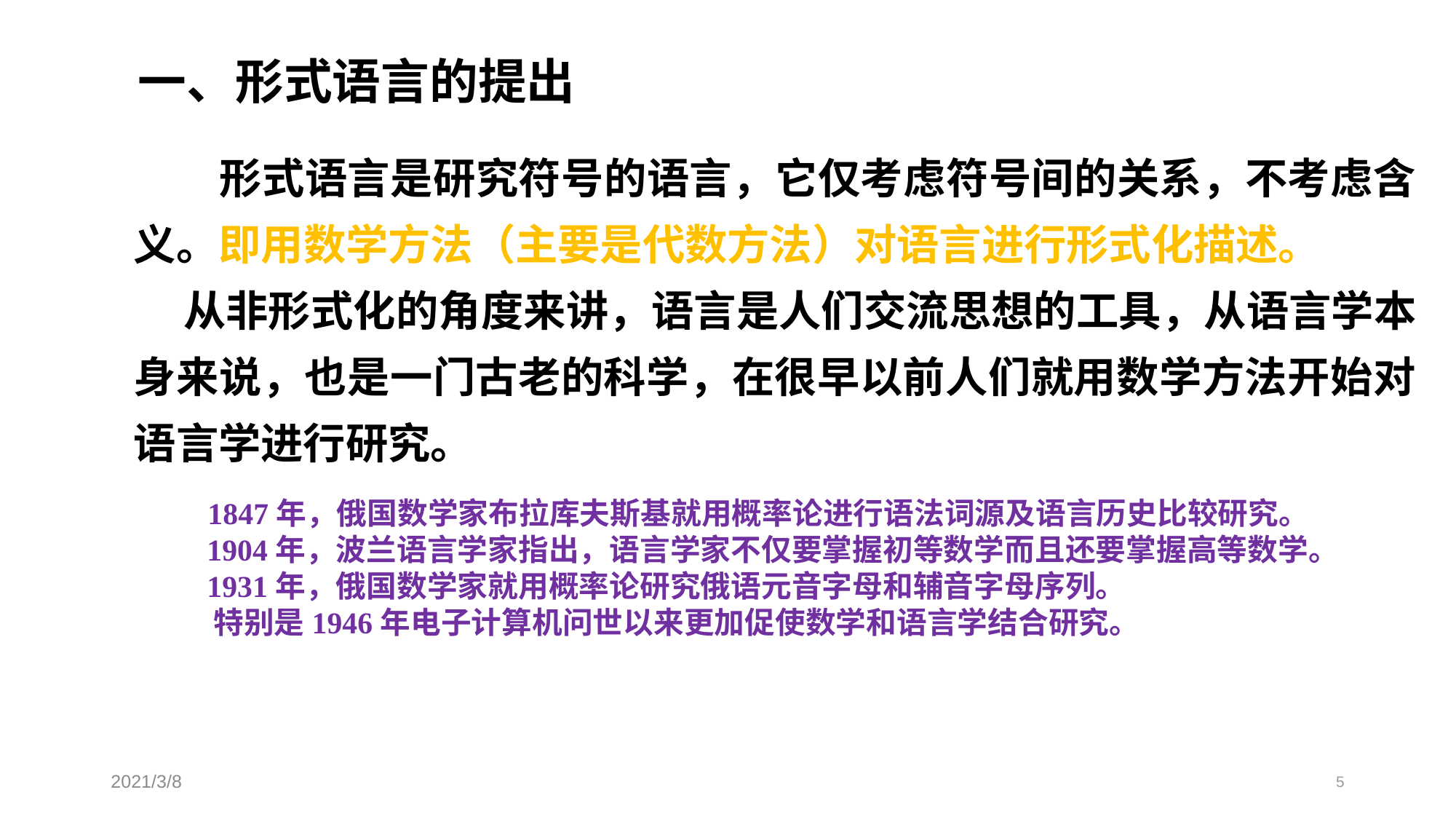

一、形式语言的提出
            形式语言是研究符号的语言，它仅考虑符号间的关系，不考虑含义。即用数学方法（主要是代数方法）对语言进行形式化描述。
    从非形式化的角度来讲，语言是人们交流思想的工具，从语言学本身来说，也是一门古老的科学，在很早以前人们就用数学方法开始对语言学进行研究。
 1847年，俄国数学家布拉库夫斯基就用概率论进行语法词源及语言历史比较研究。
 1904年，波兰语言学家指出，语言学家不仅要掌握初等数学而且还要掌握高等数学。
 1931年，俄国数学家就用概率论研究俄语元音字母和辅音字母序列。
 特别是1946年电子计算机问世以来更加促使数学和语言学结合研究。
2021/3/8
5